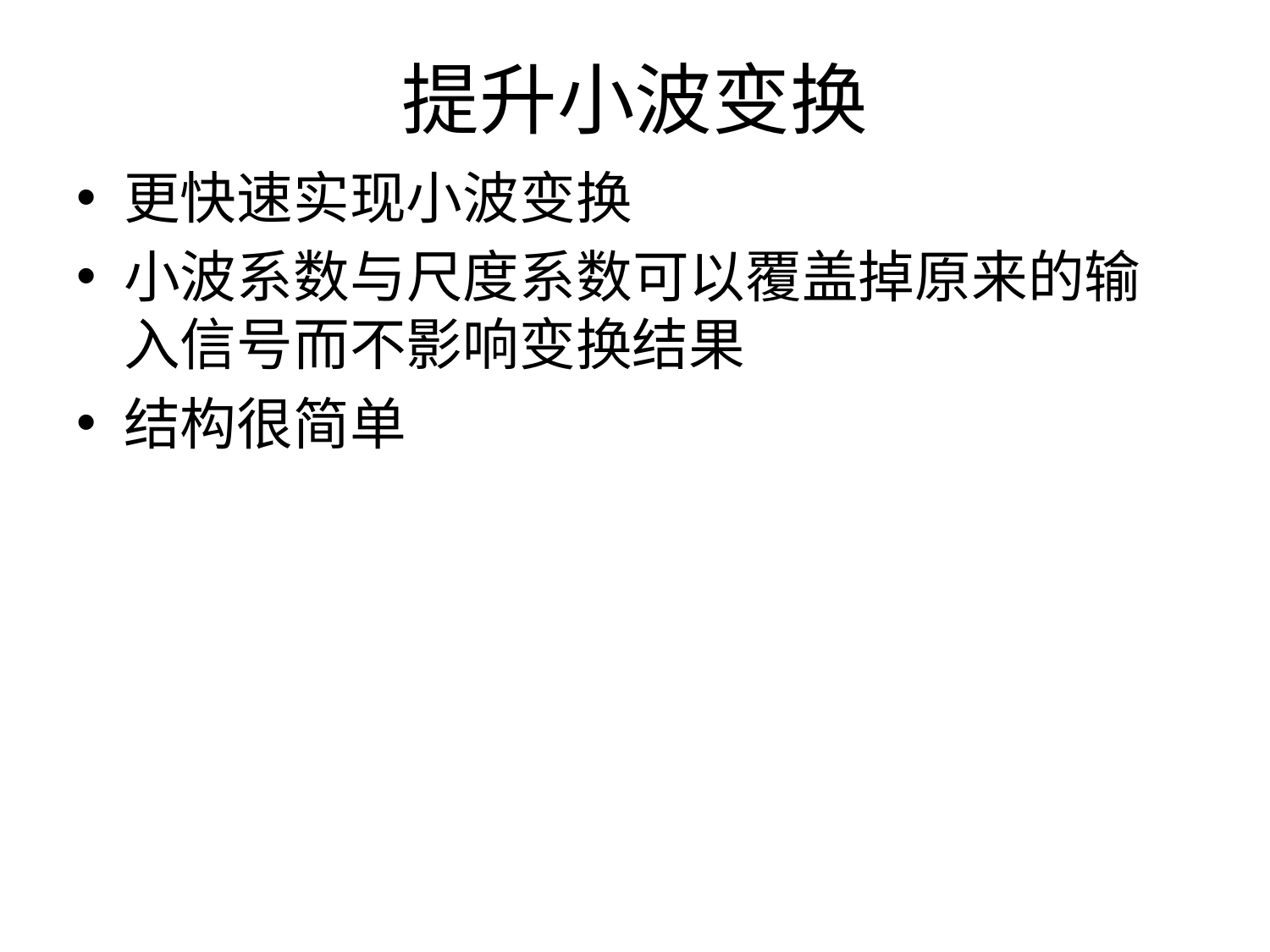

# 提升小波变换
更快速实现小波变换
小波系数与尺度系数可以覆盖掉原来的输入信号而不影响变换结果
结构很简单